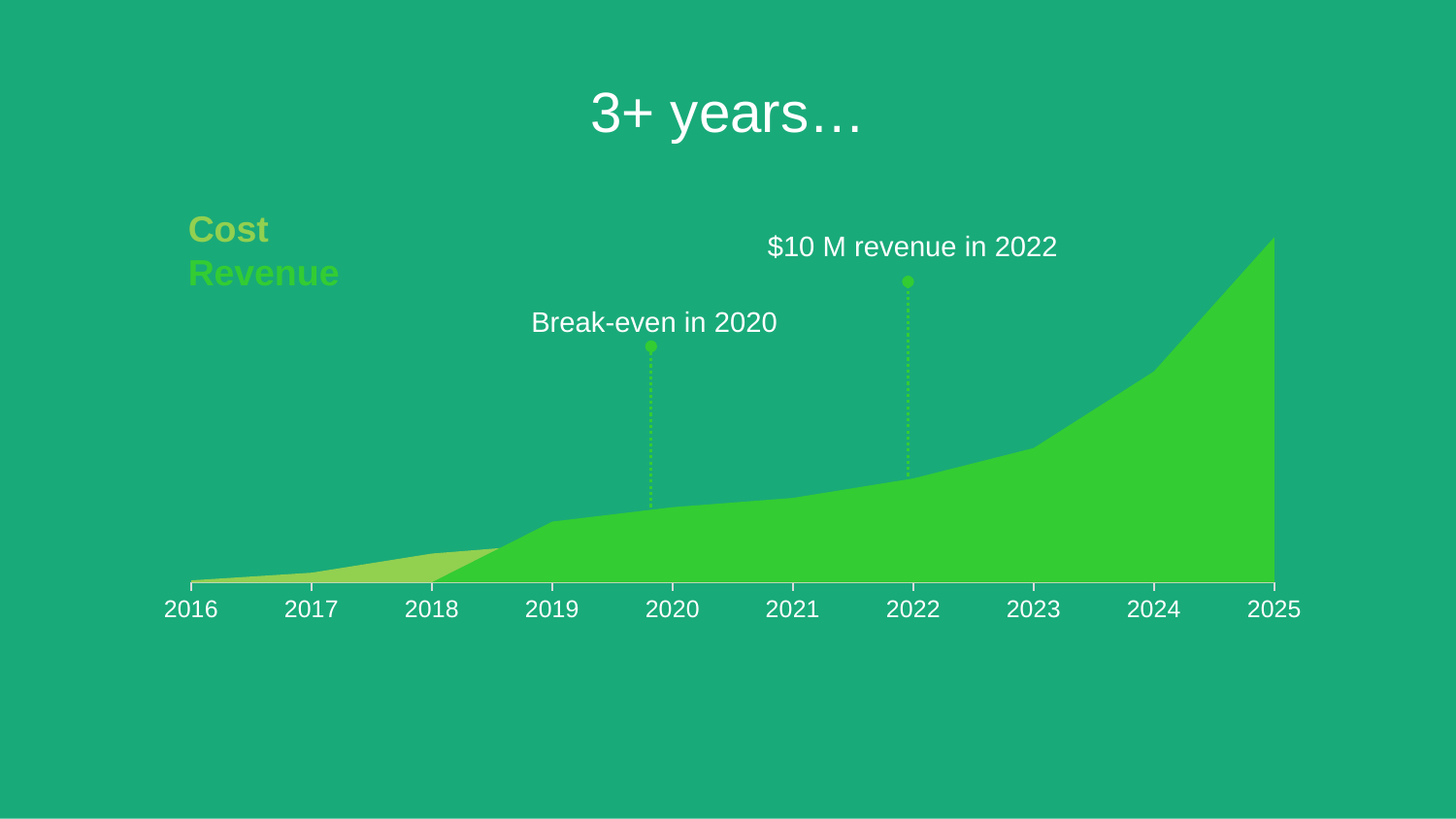

3+ years…

### Chart

| Category | 系列 1 | 系列 2 |
|---|---|---|
| 2016 | 0.0 | 1.0 |
| 2017 | 0.0 | 5.0 |
| 2018 | 0.0 | 15.0 |
| 2019 | 31.6666666666667 | 20.0 |
| 2020 | 39.1666666666667 | 21.0 |
| 2021 | 44.0 | 22.0 |
| 2022 | 54.1666666666667 | 24.0 |
| 2023 | 70.0 | 27.0 |
| 2024 | 110.0 | 30.0 |
| 2025 | 180.0 | 35.0 |
Cost
Revenue
$10 M revenue in 2022
Break-even in 2020